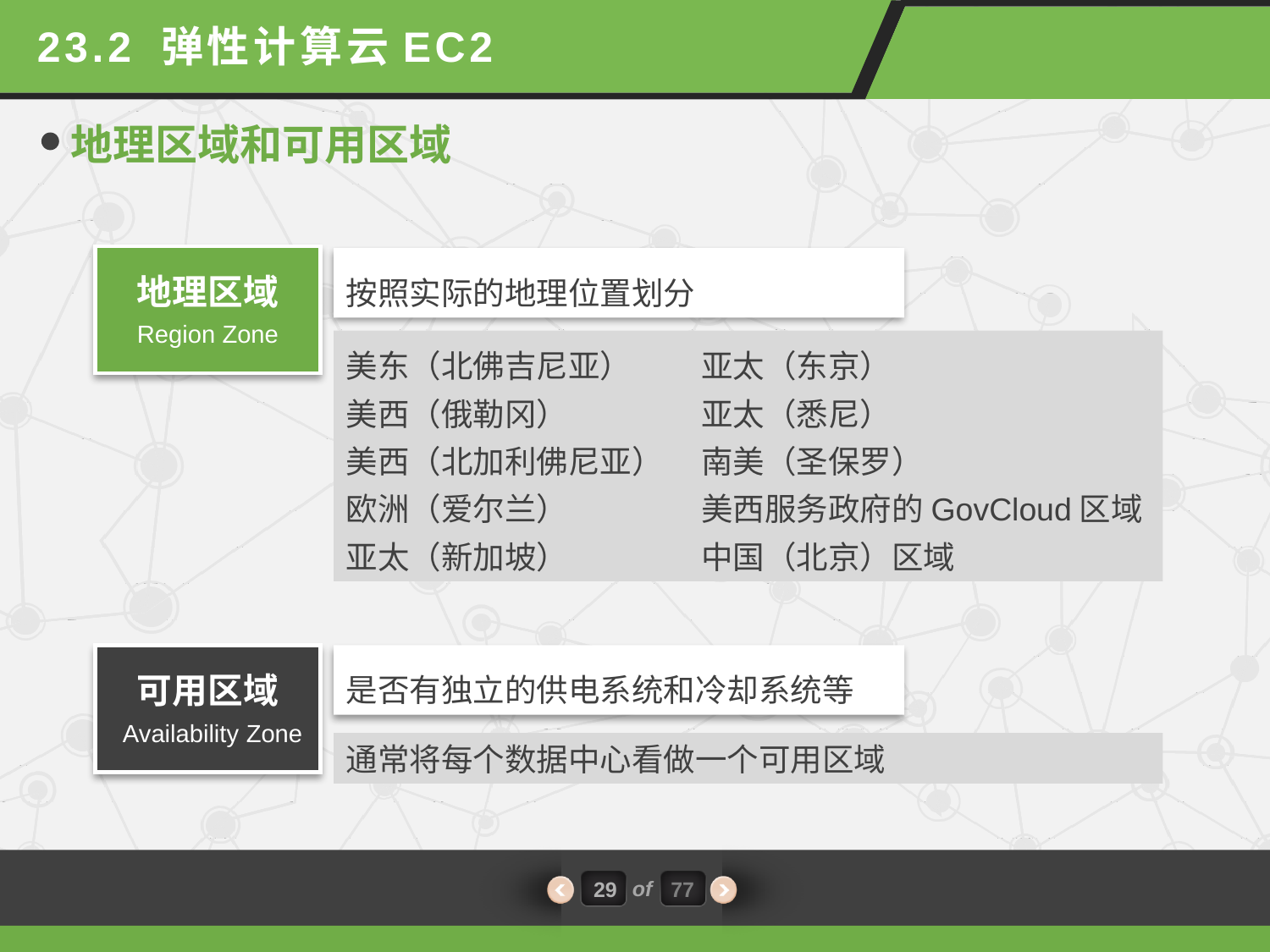

23.2 弹性计算云EC2
地理区域和可用区域

按照实际的地理位置划分
地理区域
Region Zone
美东（北佛吉尼亚）
美西（俄勒冈）
美西（北加利佛尼亚）
欧洲（爱尔兰）
亚太（新加坡）
亚太（东京）
亚太（悉尼）
南美（圣保罗）
美西服务政府的GovCloud区域
中国（北京）区域
是否有独立的供电系统和冷却系统等

可用区域
Availability Zone
通常将每个数据中心看做一个可用区域
29